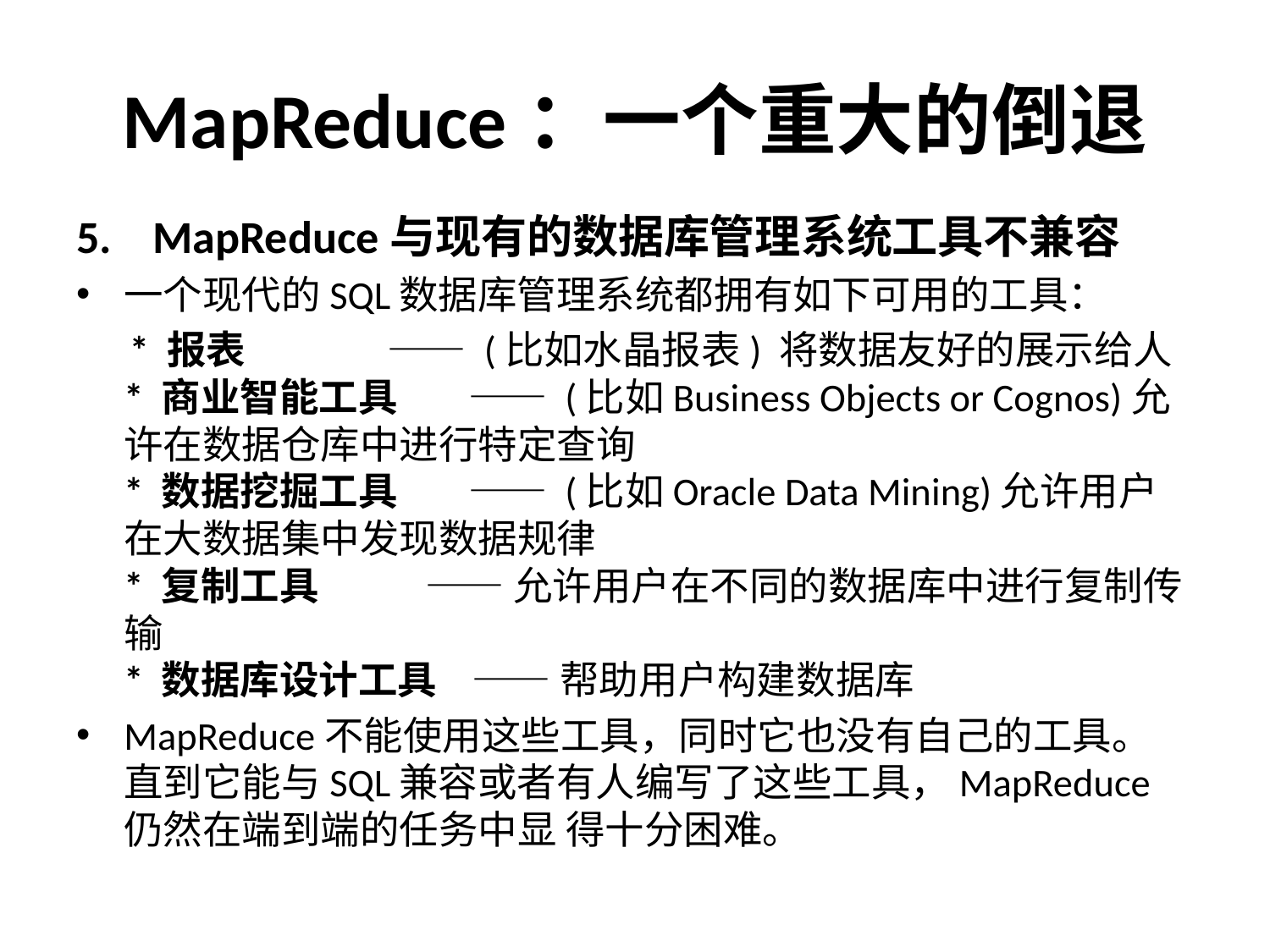

# MapReduce：一个重大的倒退
5.    MapReduce与现有的数据库管理系统工具不兼容
一个现代的SQL数据库管理系统都拥有如下可用的工具：
      * 报表                —— (比如水晶报表) 将数据友好的展示给人
* 商业智能工具        —— (比如Business Objects or Cognos)允许在数据仓库中进行特定查询
* 数据挖掘工具        —— (比如Oracle Data Mining)允许用户在大数据集中发现数据规律
* 复制工具            —— 允许用户在不同的数据库中进行复制传输
* 数据库设计工具    —— 帮助用户构建数据库
MapReduce不能使用这些工具，同时它也没有自己的工具。直到它能与SQL兼容或者有人编写了这些工具，MapReduce仍然在端到端的任务中显 得十分困难。